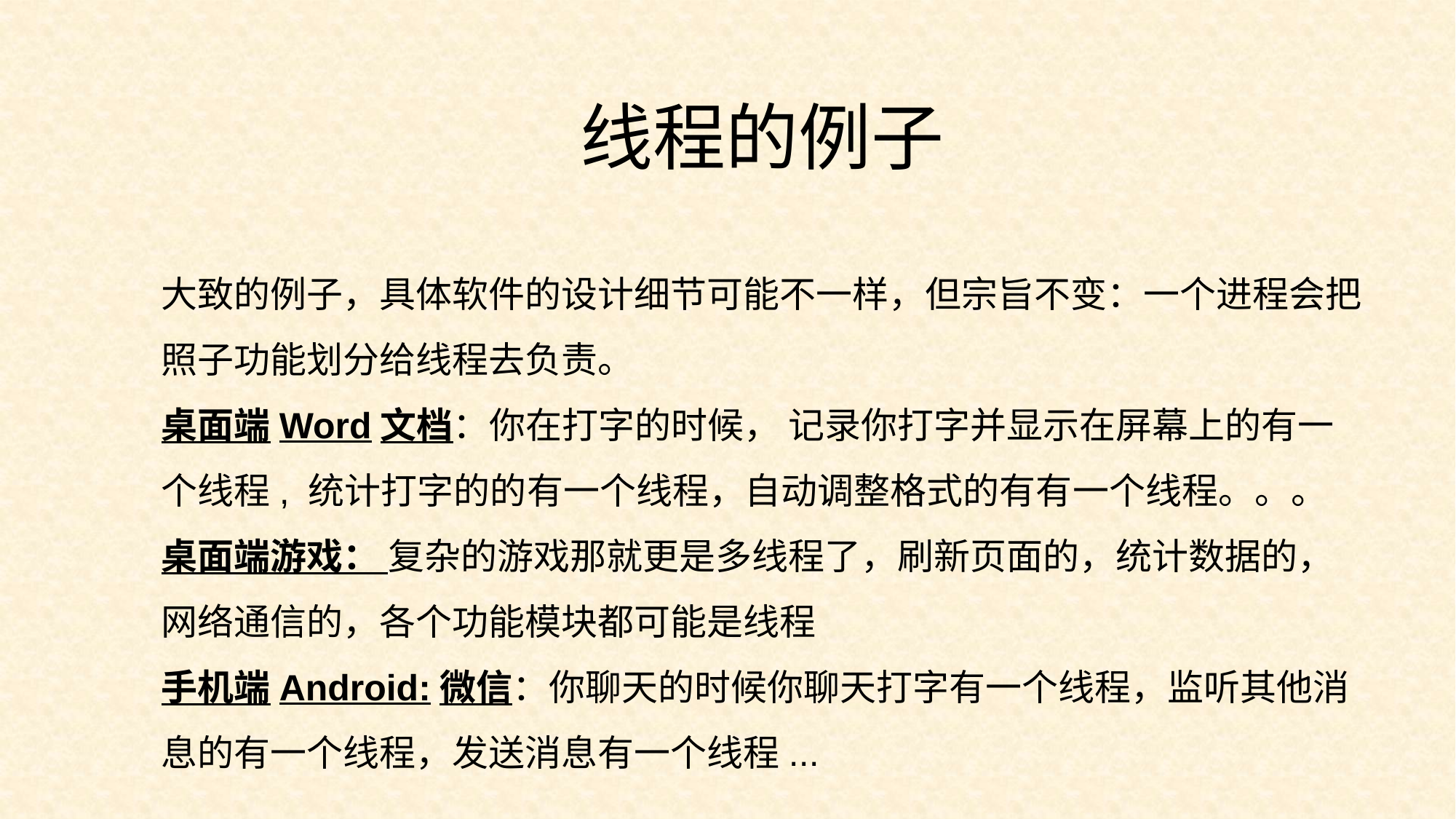

线程的例子
大致的例子，具体软件的设计细节可能不一样，但宗旨不变：一个进程会把照子功能划分给线程去负责。
桌面端Word文档：你在打字的时候， 记录你打字并显示在屏幕上的有一个线程, 统计打字的的有一个线程，自动调整格式的有有一个线程。。。
桌面端游戏： 复杂的游戏那就更是多线程了，刷新页面的，统计数据的，网络通信的，各个功能模块都可能是线程
手机端Android:微信：你聊天的时候你聊天打字有一个线程，监听其他消息的有一个线程，发送消息有一个线程...